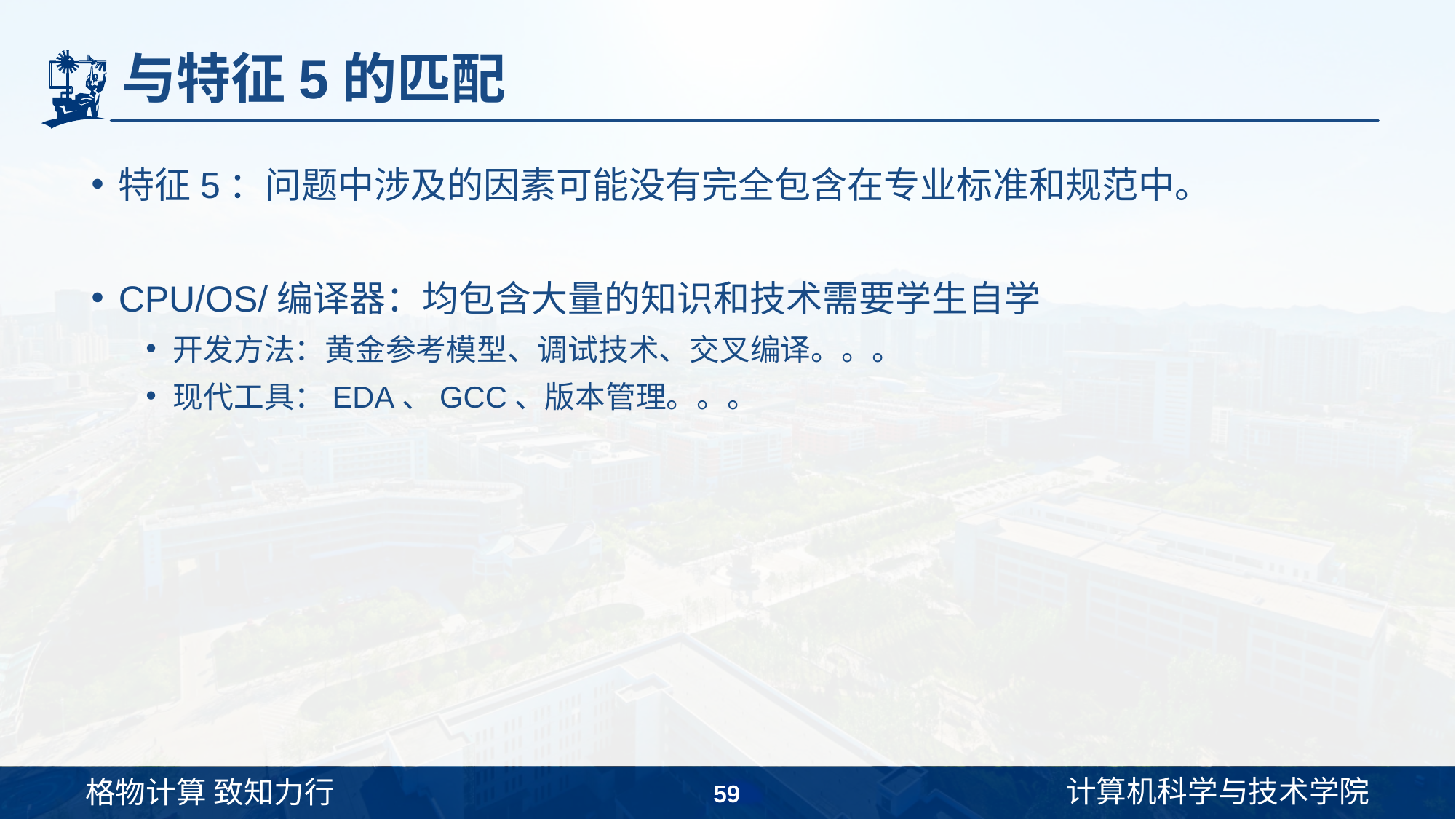

# 与特征5的匹配
特征5：问题中涉及的因素可能没有完全包含在专业标准和规范中。

CPU/OS/编译器：均包含大量的知识和技术需要学生自学
开发方法：黄金参考模型、调试技术、交叉编译。。。
现代工具：EDA、GCC、版本管理。。。
59